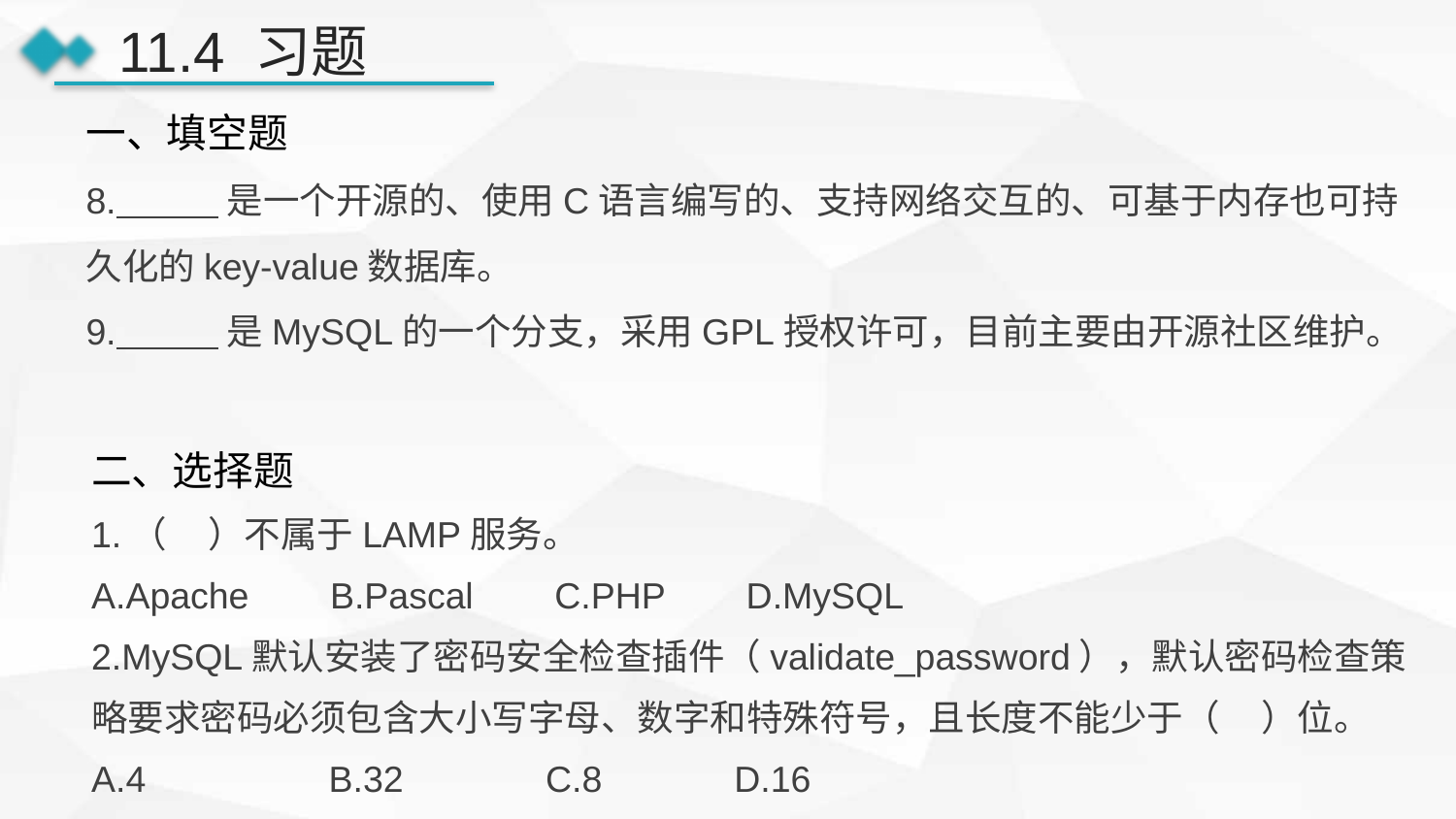

11.4 习题

一、填空题
8.          是一个开源的、使用C语言编写的、支持网络交互的、可基于内存也可持久化的key-value数据库。
9.          是MySQL的一个分支，采用GPL授权许可，目前主要由开源社区维护。
二、选择题
1.（     ）不属于LAMP服务。
A.Apache        B.Pascal        C.PHP        D.MySQL
2.MySQL默认安装了密码安全检查插件（validate_password），默认密码检查策略要求密码必须包含大小写字母、数字和特殊符号，且长度不能少于（     ）位。
A.4                  B.32              C.8             D.16